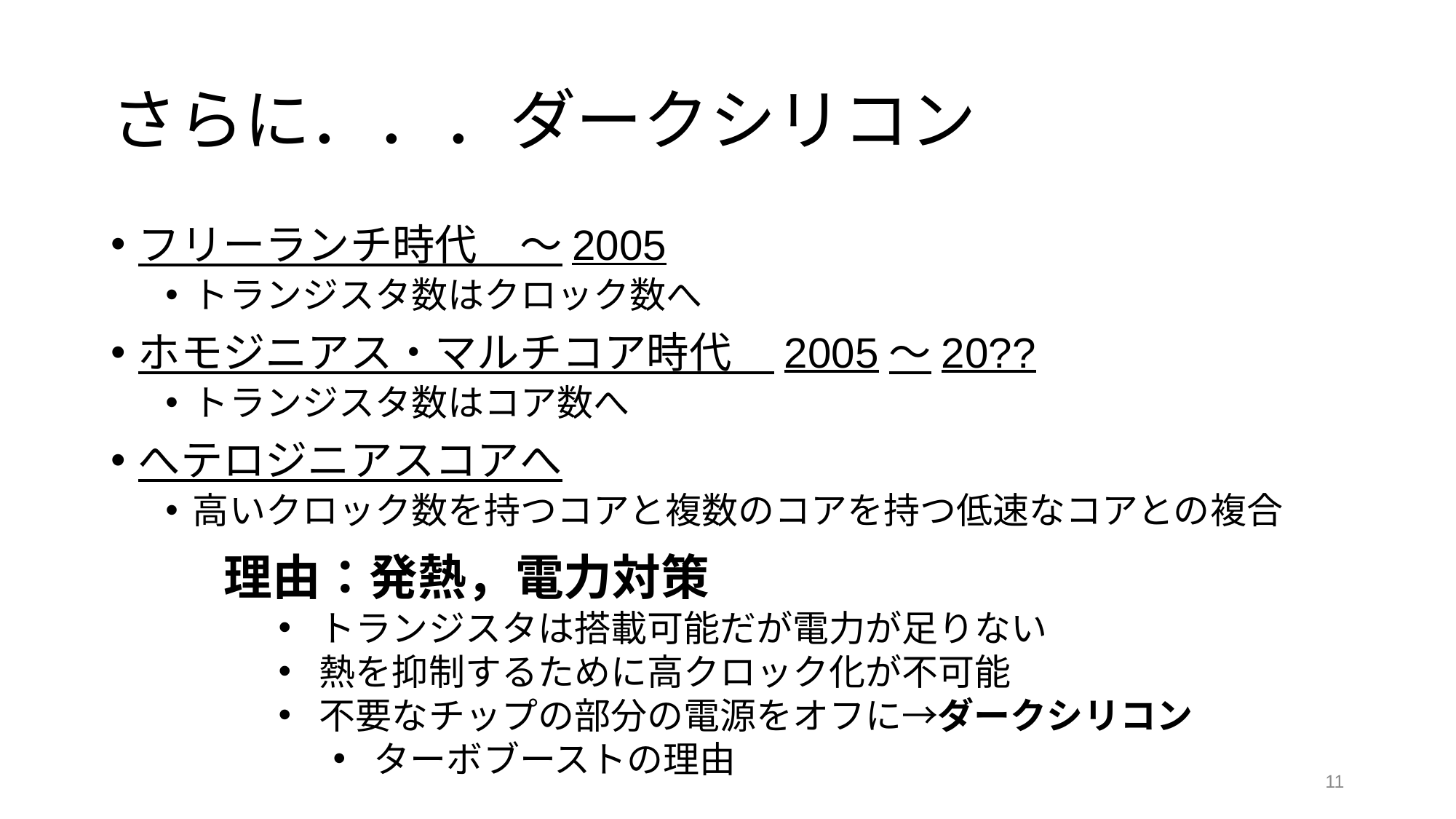

# さらに．．．ダークシリコン
フリーランチ時代　～2005
トランジスタ数はクロック数へ
ホモジニアス・マルチコア時代　2005～20??
トランジスタ数はコア数へ
へテロジニアスコアへ
高いクロック数を持つコアと複数のコアを持つ低速なコアとの複合
理由：発熱，電力対策
トランジスタは搭載可能だが電力が足りない
熱を抑制するために高クロック化が不可能
不要なチップの部分の電源をオフに→ダークシリコン
ターボブーストの理由
11